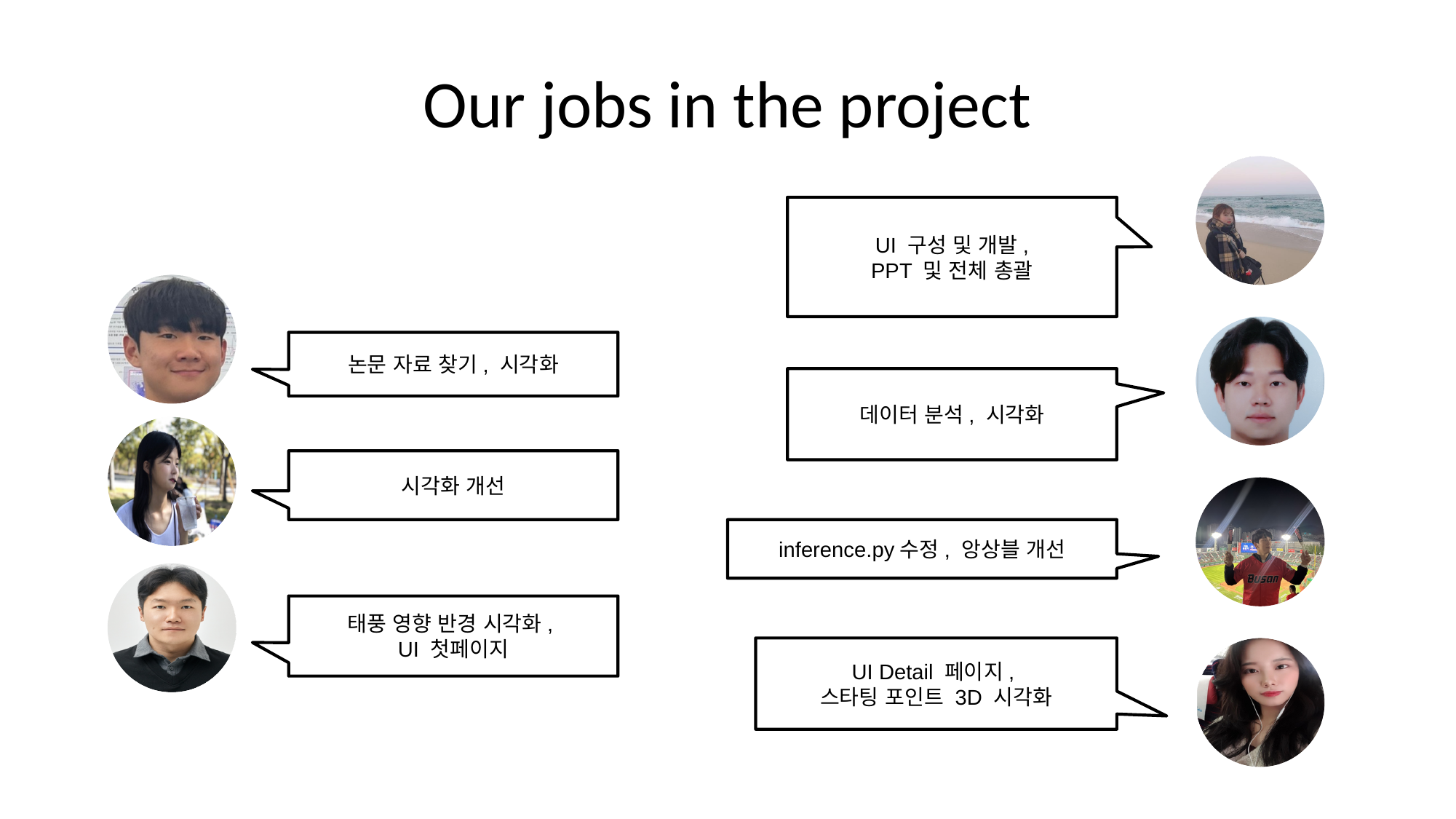

# Our jobs in the project

UI 구성 및 개발,
PPT 및 전체 총괄

논문 자료 찾기, 시각화
데이터 분석, 시각화

시각화 개선

inference.py수정, 앙상블 개선

태풍 영향 반경 시각화,
UI 첫페이지
UI Detail 페이지,
스타팅 포인트 3D 시각화